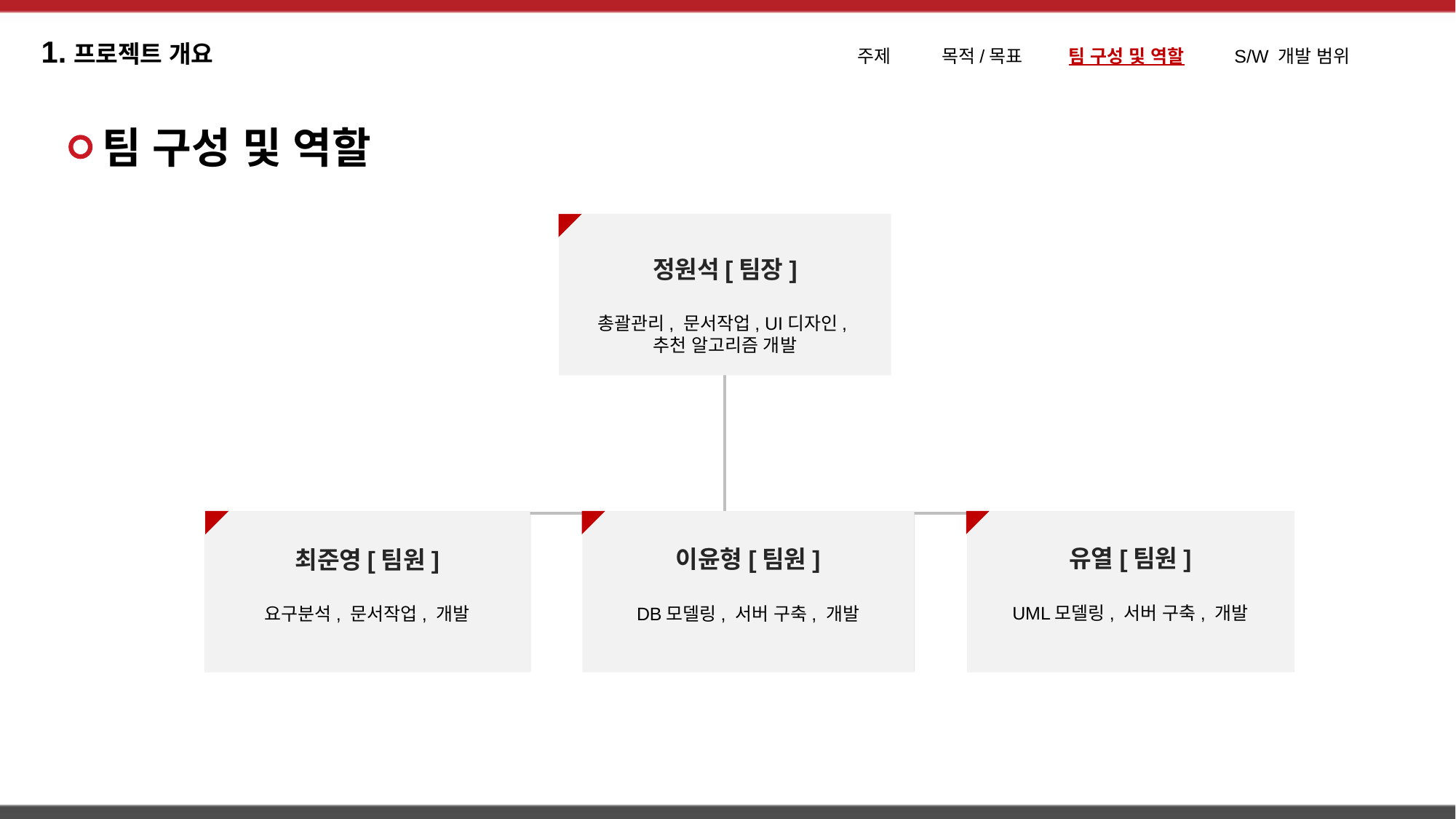

1.프로젝트 개요
주제          목적/목표         팀 구성 및 역할         S/W 개발 범위
팀 구성 및 역할

정원석[팀장]

총괄관리, 문서작업, UI디자인,
추천 알고리즘 개발

유열[팀원]

UML모델링, 서버 구축, 개발
이윤형[팀원]

DB모델링, 서버 구축, 개발
최준영[팀원]

요구분석, 문서작업, 개발